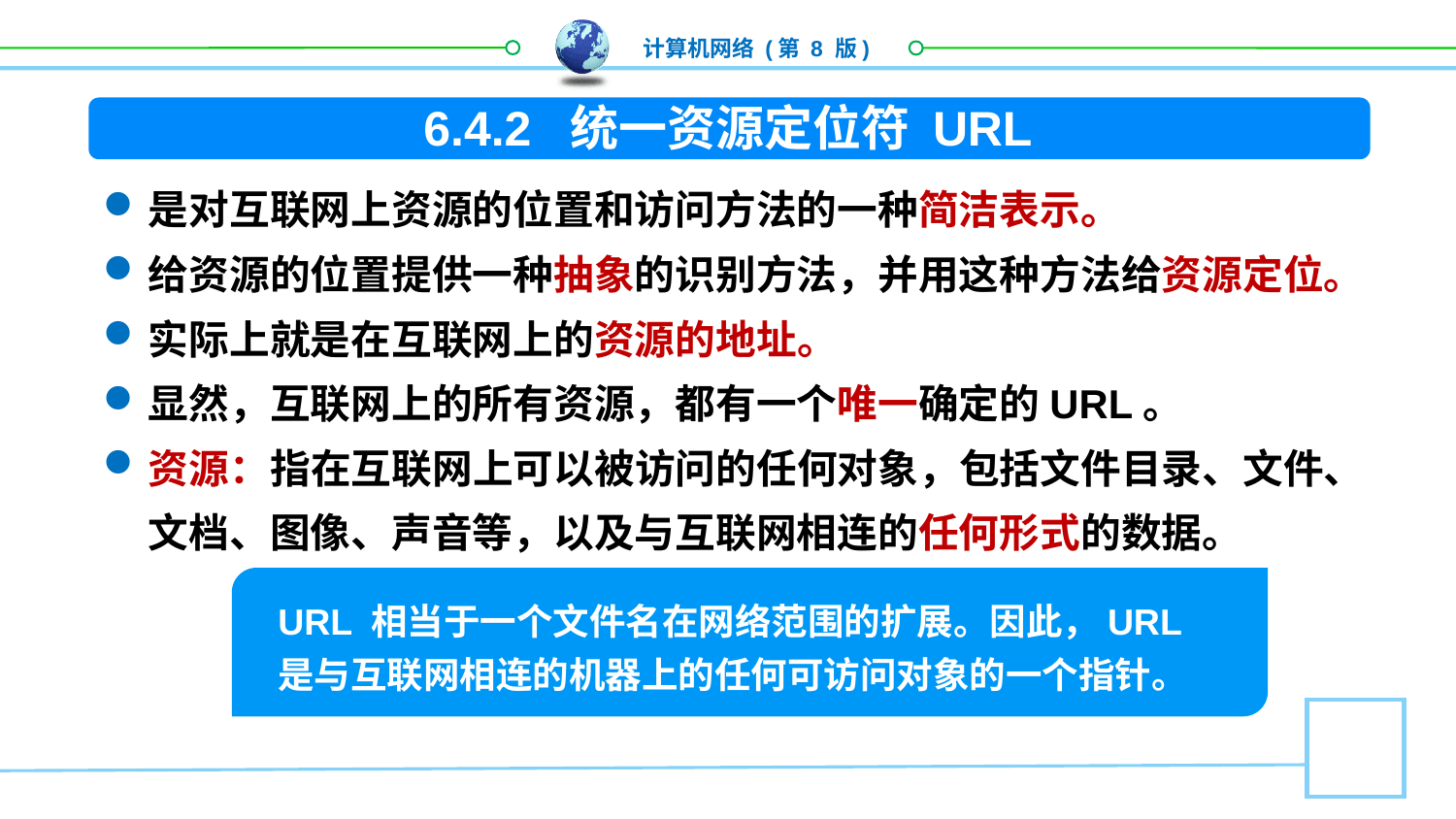

6.4.2  统一资源定位符 URL

是对互联网上资源的位置和访问方法的一种简洁表示。
给资源的位置提供一种抽象的识别方法，并用这种方法给资源定位。
实际上就是在互联网上的资源的地址。
显然，互联网上的所有资源，都有一个唯一确定的URL。
资源：指在互联网上可以被访问的任何对象，包括文件目录、文件、文档、图像、声音等，以及与互联网相连的任何形式的数据。

URL 相当于一个文件名在网络范围的扩展。因此，URL 是与互联网相连的机器上的任何可访问对象的一个指针。